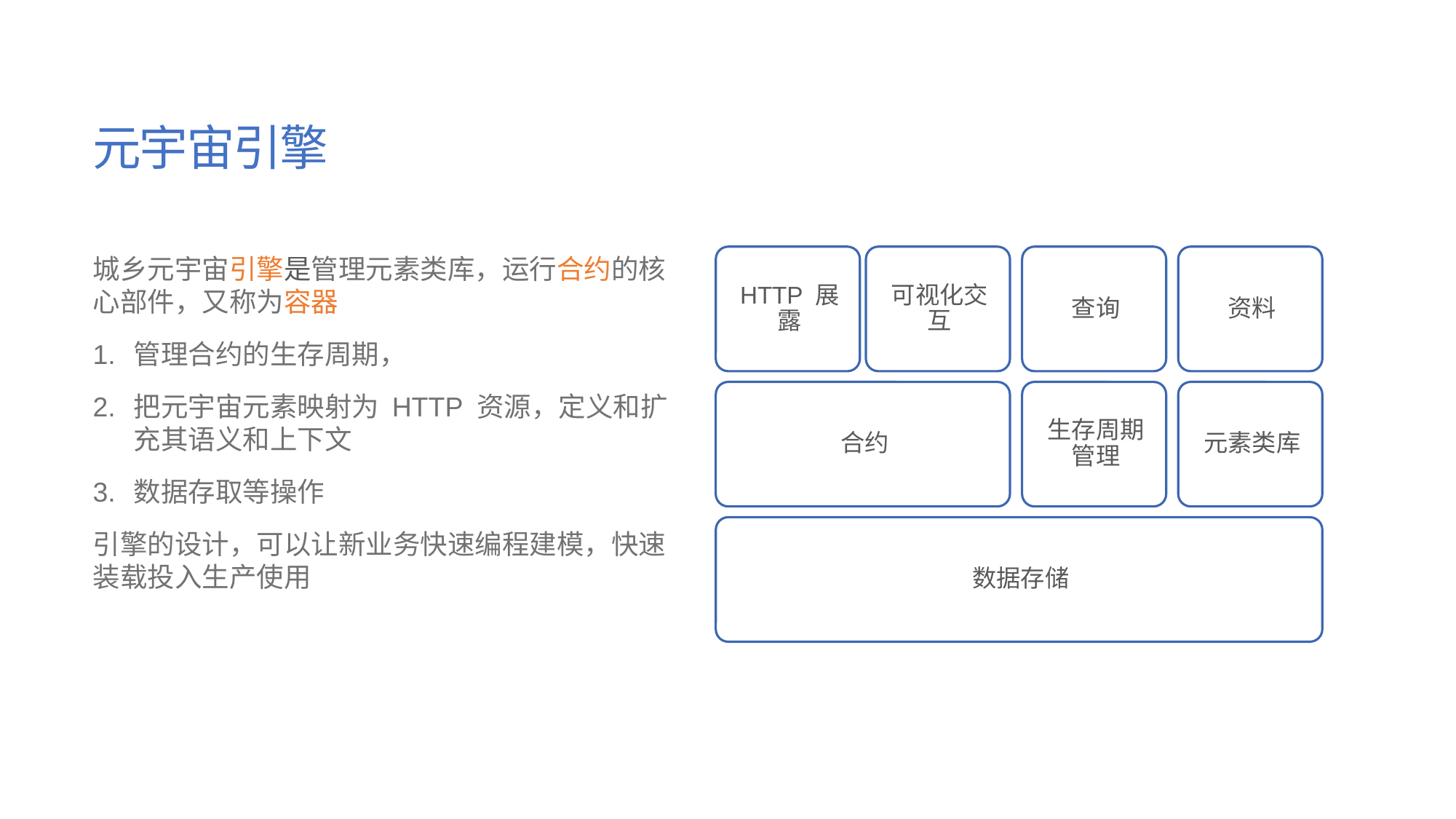

# 元宇宙引擎
城乡元宇宙引擎是管理元素类库，运行合约的核心部件，又称为容器
管理合约的生存周期，
把元宇宙元素映射为 HTTP 资源，定义和扩充其语义和上下文
数据存取等操作
引擎的设计，可以让新业务快速编程建模，快速装载投入生产使用
数据存储
合约
HTTP 展露
可视化交互
生存周期
管理
查询
元素类库
资料